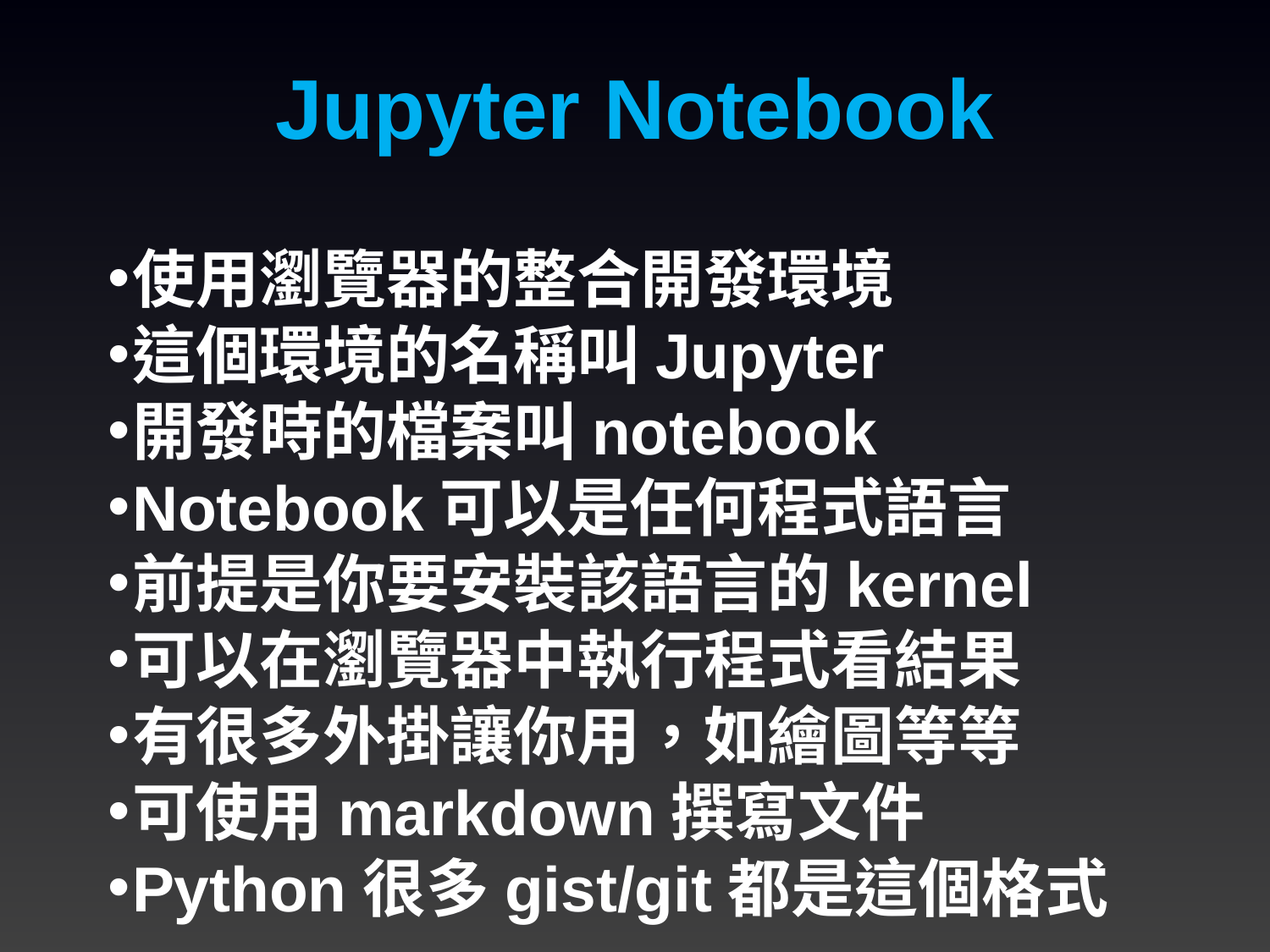

Jupyter Notebook
使用瀏覽器的整合開發環境
這個環境的名稱叫Jupyter
開發時的檔案叫notebook
Notebook可以是任何程式語言
前提是你要安裝該語言的kernel
可以在瀏覽器中執行程式看結果
有很多外掛讓你用，如繪圖等等
可使用markdown撰寫文件
Python很多gist/git都是這個格式